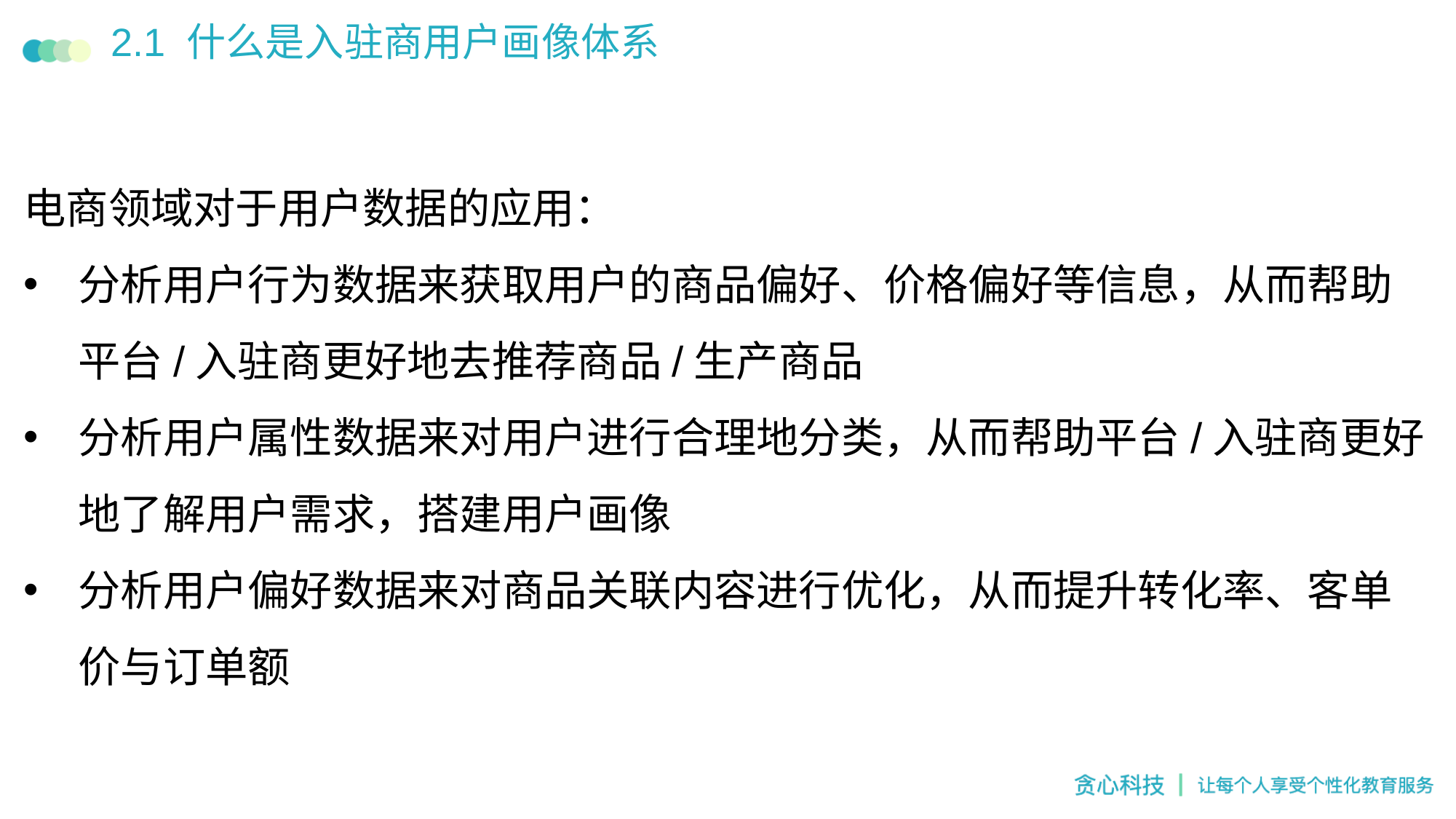

# 2.1 什么是入驻商用户画像体系

电商领域对于用户数据的应用：
分析用户行为数据来获取用户的商品偏好、价格偏好等信息，从而帮助平台/入驻商更好地去推荐商品/生产商品
分析用户属性数据来对用户进行合理地分类，从而帮助平台/入驻商更好地了解用户需求，搭建用户画像
分析用户偏好数据来对商品关联内容进行优化，从而提升转化率、客单价与订单额